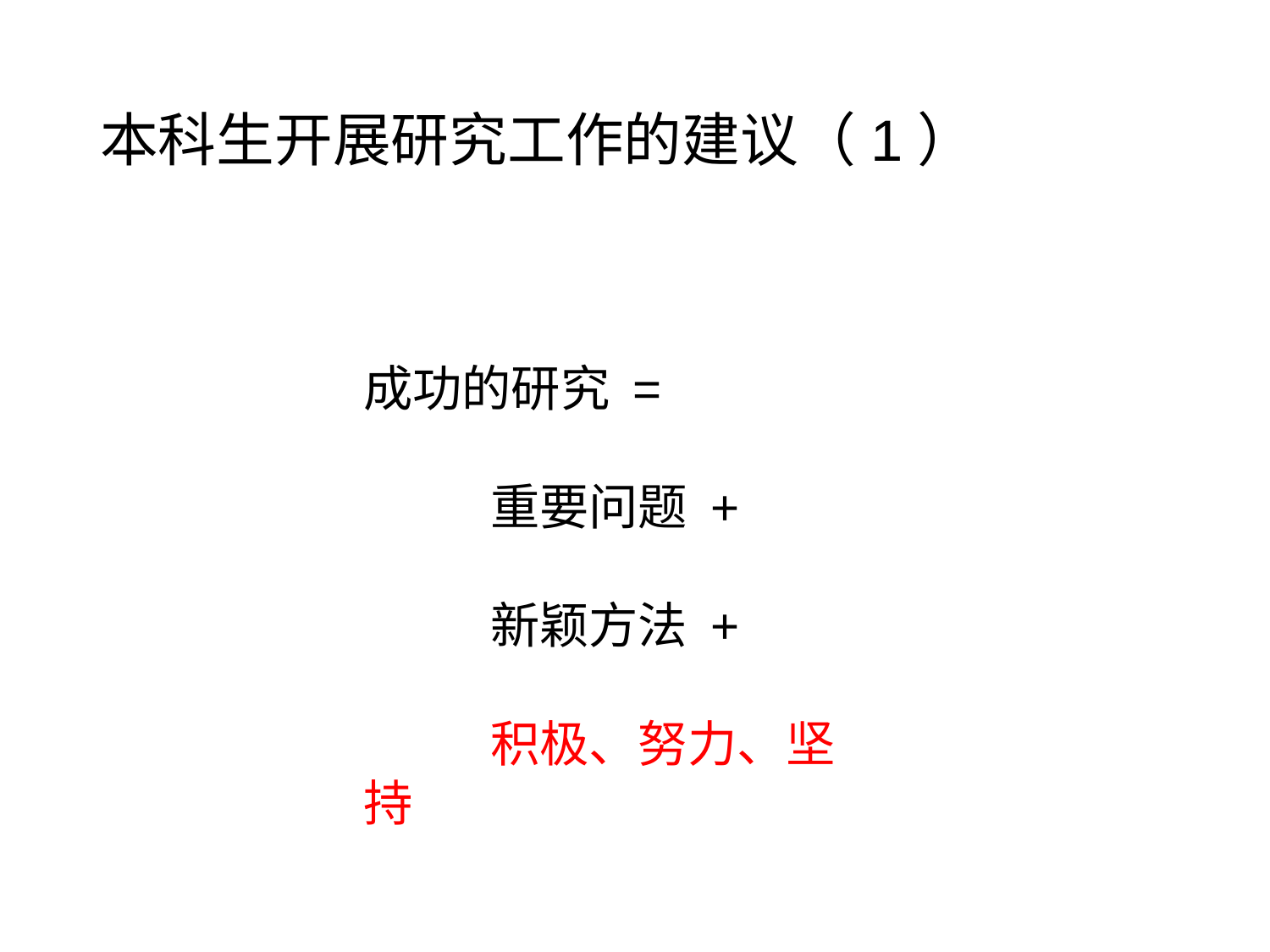

# 本科生开展研究工作的建议（1）
成功的研究 =

	重要问题 +

	新颖方法 +

	积极、努力、坚持